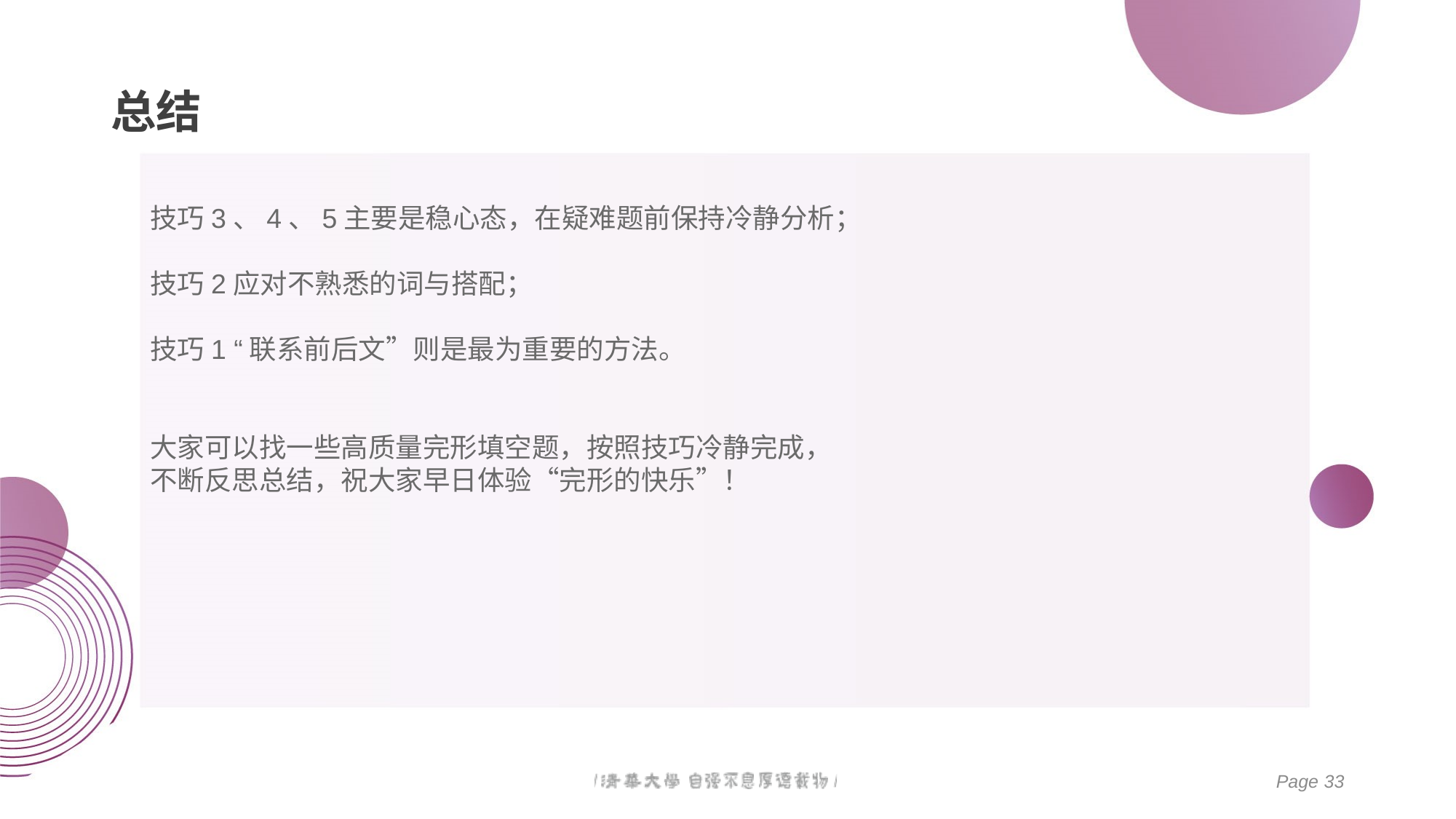

# 总结

技巧3、4、5主要是稳心态，在疑难题前保持冷静分析；

技巧2应对不熟悉的词与搭配；

技巧1 “联系前后文”则是最为重要的方法。

大家可以找一些高质量完形填空题，按照技巧冷静完成，
不断反思总结，祝大家早日体验“完形的快乐”！
Page 33